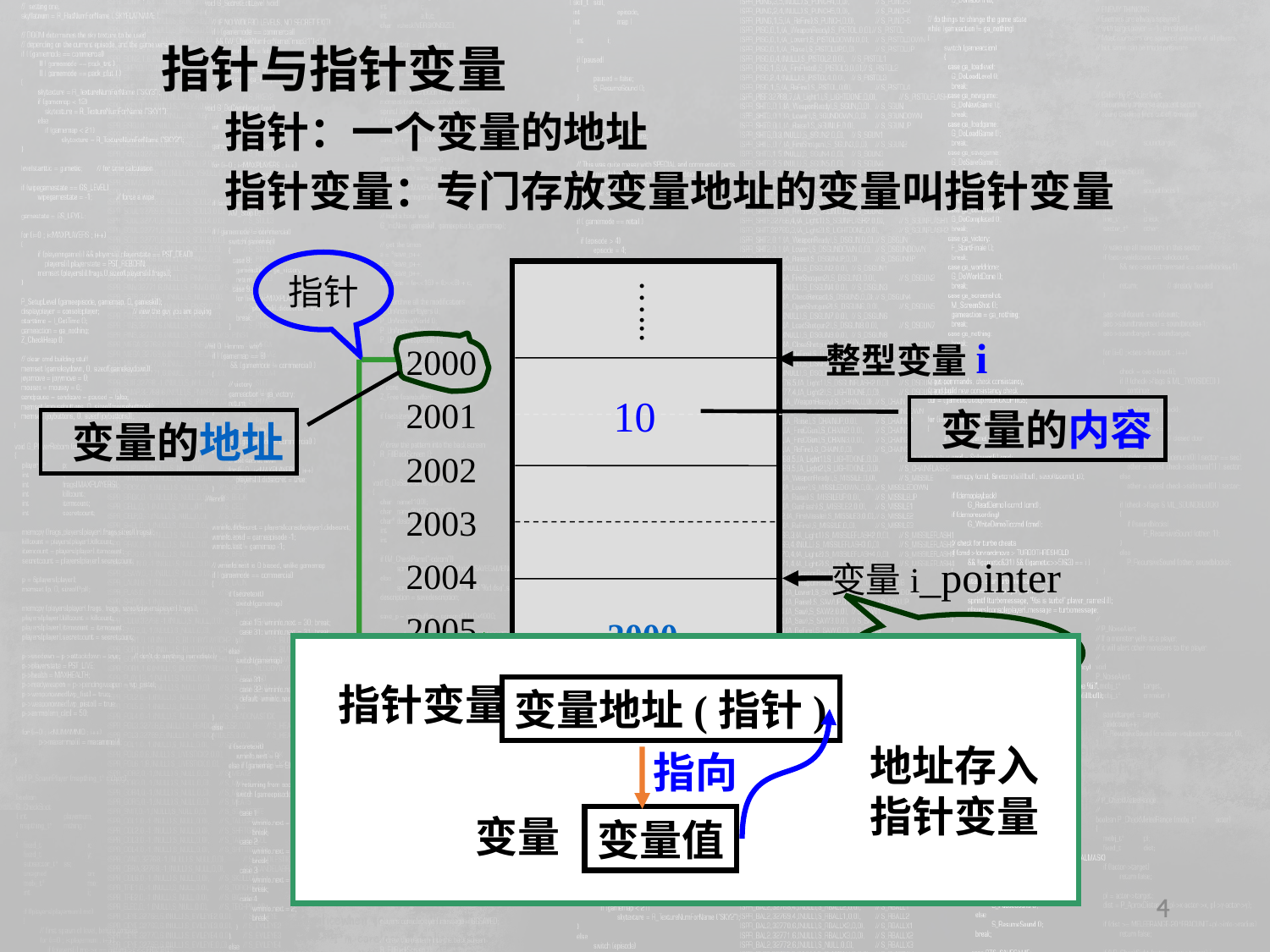

指针与指针变量
指针：一个变量的地址
指针变量：专门存放变量地址的变量叫指针变量
指针

…...
整型变量i
2000

10
2001

2002

2003

变量i_pointer
2004

2005

2006

…...

 变量的内容
 变量的地址
2000
指针变量

指针变量
变量地址(指针)
地址存入
指针变量
指向

变量值
变量

4